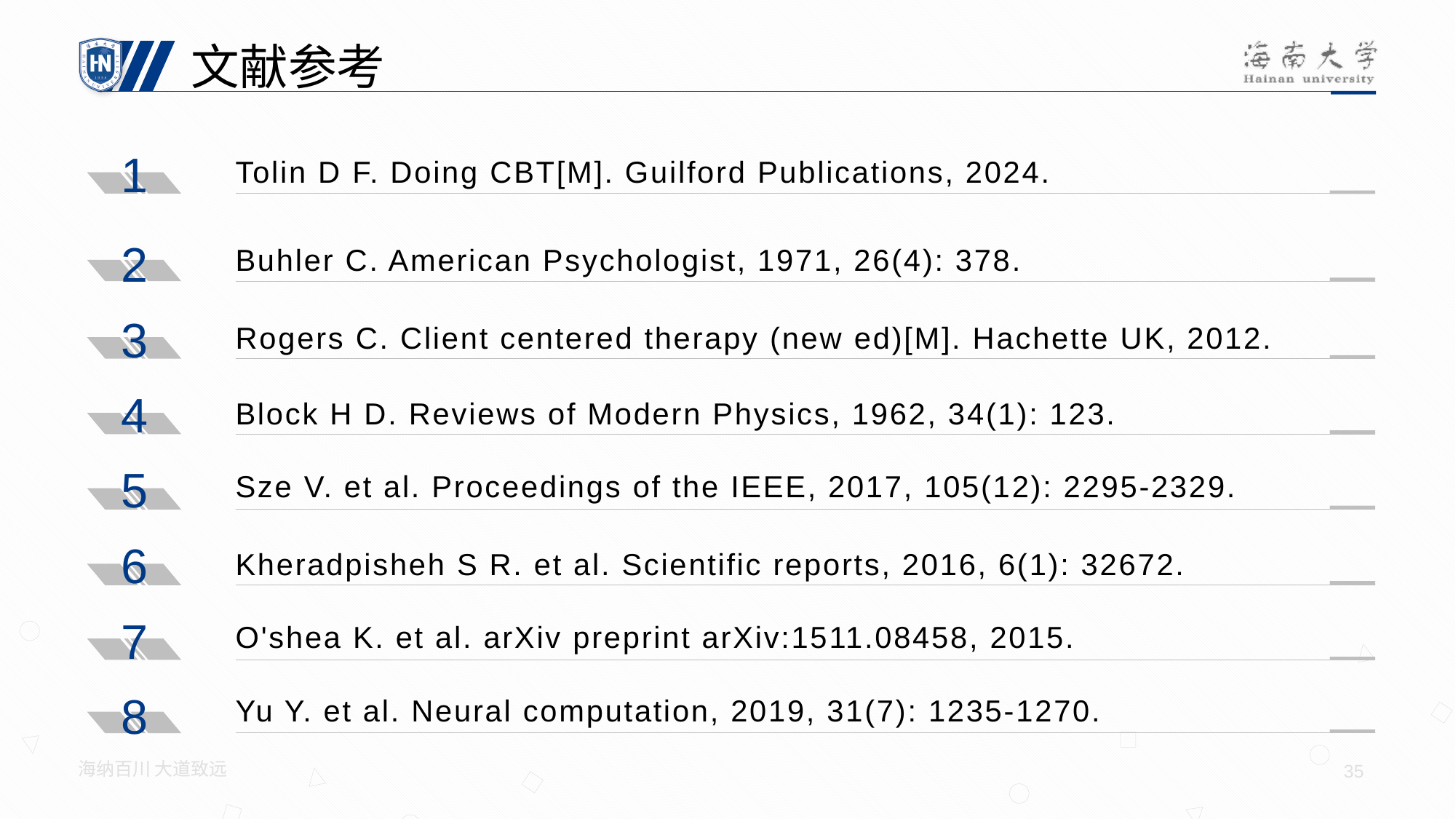

文献参考
1
Tolin D F. Doing CBT[M]. Guilford Publications, 2024.

2
Buhler C. American Psychologist, 1971, 26(4): 378.

3
Rogers C. Client centered therapy (new ed)[M]. Hachette UK, 2012.

4
Block H D. Reviews of Modern Physics, 1962, 34(1): 123.

5
Sze V. et al. Proceedings of the IEEE, 2017, 105(12): 2295-2329.

6
Kheradpisheh S R. et al. Scientific reports, 2016, 6(1): 32672.

7
O'shea K. et al. arXiv preprint arXiv:1511.08458, 2015.

8
Yu Y. et al. Neural computation, 2019, 31(7): 1235-1270.

海纳百川 大道致远
35